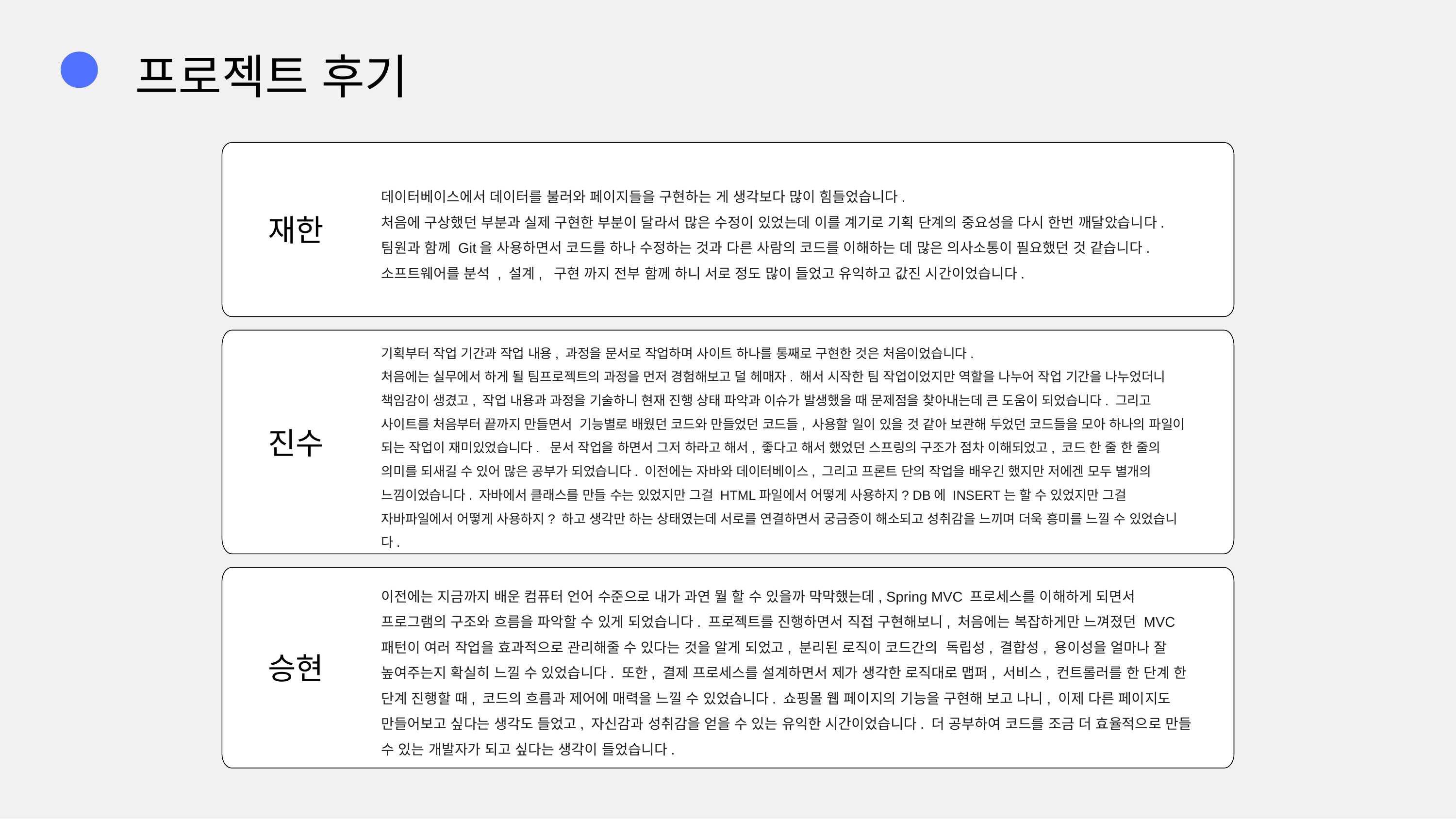

프로젝트 후기

데이터베이스에서 데이터를 불러와 페이지들을 구현하는 게 생각보다 많이 힘들었습니다.
처음에 구상했던 부분과 실제 구현한 부분이 달라서 많은 수정이 있었는데 이를 계기로 기획 단계의 중요성을 다시 한번 깨달았습니다.
팀원과 함께 Git을 사용하면서 코드를 하나 수정하는 것과 다른 사람의 코드를 이해하는 데 많은 의사소통이 필요했던 것 같습니다.
소프트웨어를 분석 , 설계,  구현 까지 전부 함께 하니 서로 정도 많이 들었고 유익하고 값진 시간이었습니다.
재한

기획부터 작업 기간과 작업 내용, 과정을 문서로 작업하며 사이트 하나를 통째로 구현한 것은 처음이었습니다.
처음에는 실무에서 하게 될 팀프로젝트의 과정을 먼저 경험해보고 덜 헤매자. 해서 시작한 팀 작업이었지만 역할을 나누어 작업 기간을 나누었더니 책임감이 생겼고, 작업 내용과 과정을 기술하니 현재 진행 상태 파악과 이슈가 발생했을 때 문제점을 찾아내는데 큰 도움이 되었습니다. 그리고 사이트를 처음부터 끝까지 만들면서  기능별로 배웠던 코드와 만들었던 코드들, 사용할 일이 있을 것 같아 보관해 두었던 코드들을 모아 하나의 파일이 되는 작업이 재미있었습니다.  문서 작업을 하면서 그저 하라고 해서, 좋다고 해서 했었던 스프링의 구조가 점차 이해되었고, 코드 한 줄 한 줄의 의미를 되새길 수 있어 많은 공부가 되었습니다. 이전에는 자바와 데이터베이스, 그리고 프론트 단의 작업을 배우긴 했지만 저에겐 모두 별개의 느낌이었습니다. 자바에서 클래스를 만들 수는 있었지만 그걸 HTML파일에서 어떻게 사용하지? DB에 INSERT는 할 수 있었지만 그걸 자바파일에서 어떻게 사용하지? 하고 생각만 하는 상태였는데 서로를 연결하면서 궁금증이 해소되고 성취감을 느끼며 더욱 흥미를 느낄 수 있었습니다.
진수

이전에는 지금까지 배운 컴퓨터 언어 수준으로 내가 과연 뭘 할 수 있을까 막막했는데, Spring MVC 프로세스를 이해하게 되면서 프로그램의 구조와 흐름을 파악할 수 있게 되었습니다. 프로젝트를 진행하면서 직접 구현해보니, 처음에는 복잡하게만 느껴졌던 MVC 패턴이 여러 작업을 효과적으로 관리해줄 수 있다는 것을 알게 되었고, 분리된 로직이 코드간의  독립성, 결합성, 용이성을 얼마나 잘 높여주는지 확실히 느낄 수 있었습니다. 또한, 결제 프로세스를 설계하면서 제가 생각한 로직대로 맵퍼, 서비스, 컨트롤러를 한 단계 한 단계 진행할 때, 코드의 흐름과 제어에 매력을 느낄 수 있었습니다. 쇼핑몰 웹 페이지의 기능을 구현해 보고 나니, 이제 다른 페이지도 만들어보고 싶다는 생각도 들었고, 자신감과 성취감을 얻을 수 있는 유익한 시간이었습니다. 더 공부하여 코드를 조금 더 효율적으로 만들 수 있는 개발자가 되고 싶다는 생각이 들었습니다.
승현